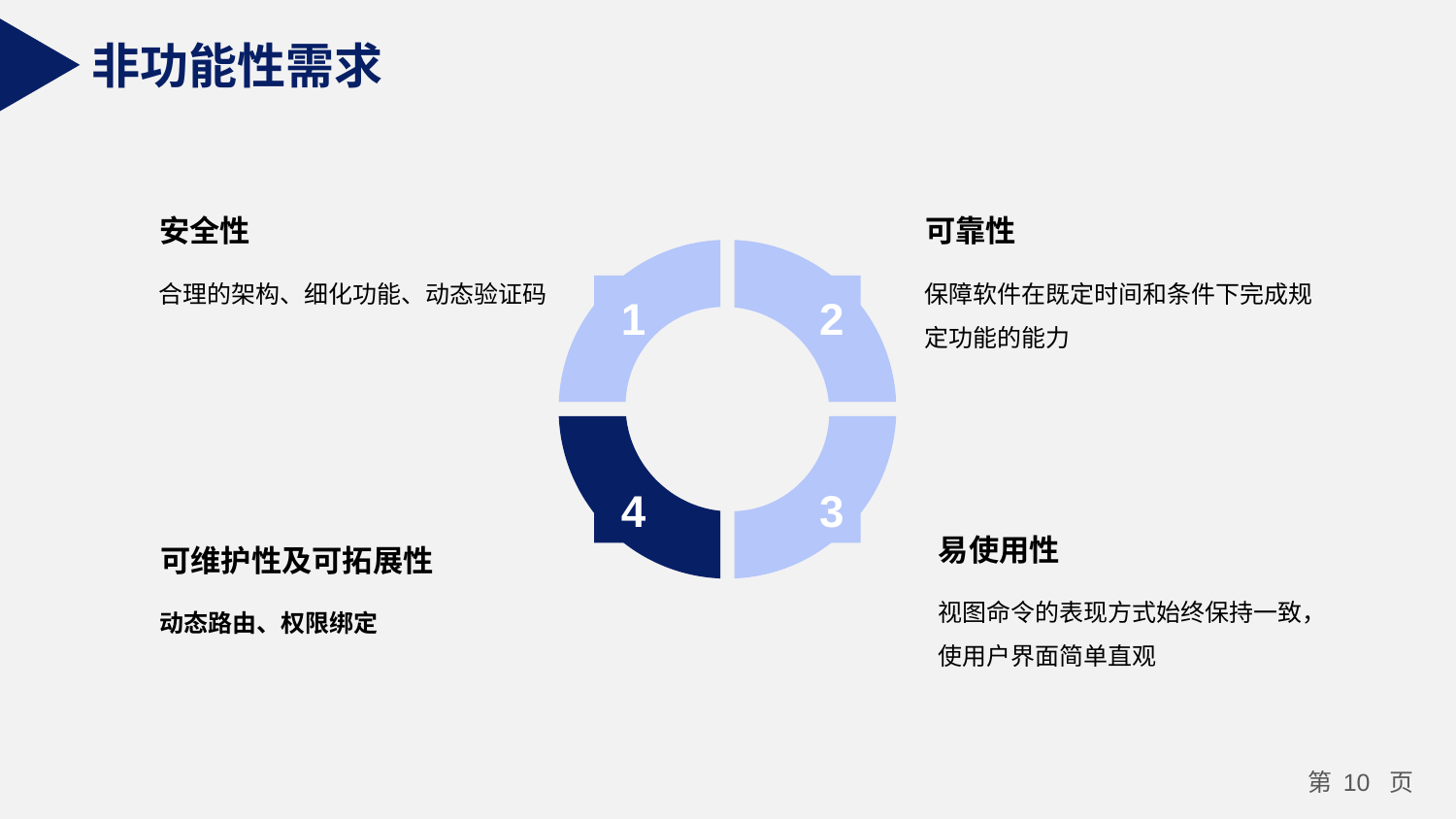

非功能性需求
安全性
合理的架构、细化功能、动态验证码
可靠性
保障软件在既定时间和条件下完成规定功能的能力

1
2

4
3
易使用性
视图命令的表现方式始终保持一致，使用户界面简单直观
可维护性及可拓展性
动态路由、权限绑定